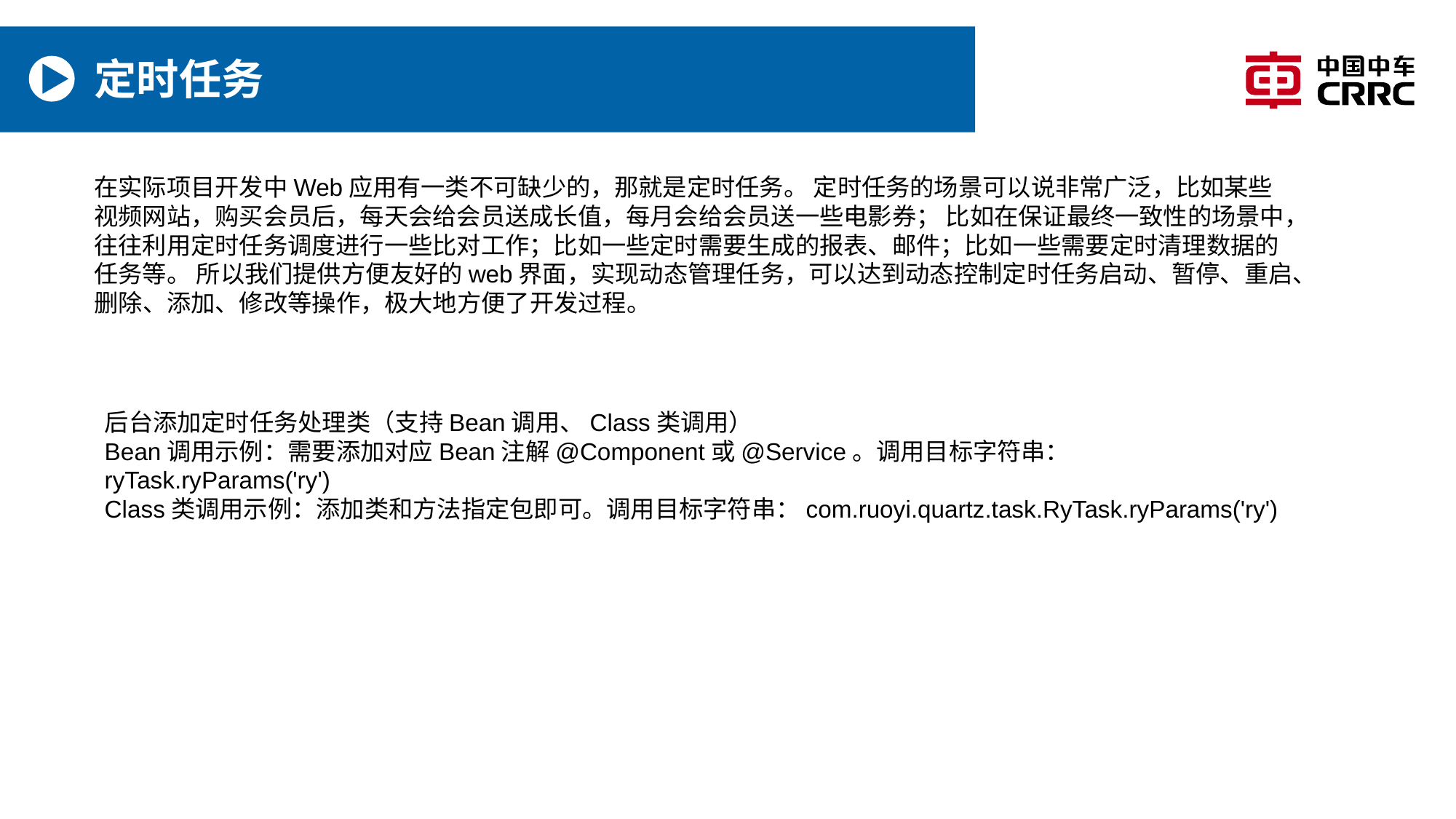

# 定时任务
在实际项目开发中Web应用有一类不可缺少的，那就是定时任务。 定时任务的场景可以说非常广泛，比如某些视频网站，购买会员后，每天会给会员送成长值，每月会给会员送一些电影券； 比如在保证最终一致性的场景中，往往利用定时任务调度进行一些比对工作；比如一些定时需要生成的报表、邮件；比如一些需要定时清理数据的任务等。 所以我们提供方便友好的web界面，实现动态管理任务，可以达到动态控制定时任务启动、暂停、重启、删除、添加、修改等操作，极大地方便了开发过程。
后台添加定时任务处理类（支持Bean调用、Class类调用）
Bean调用示例：需要添加对应Bean注解@Component或@Service。调用目标字符串：ryTask.ryParams('ry')
Class类调用示例：添加类和方法指定包即可。调用目标字符串：com.ruoyi.quartz.task.RyTask.ryParams('ry')
24